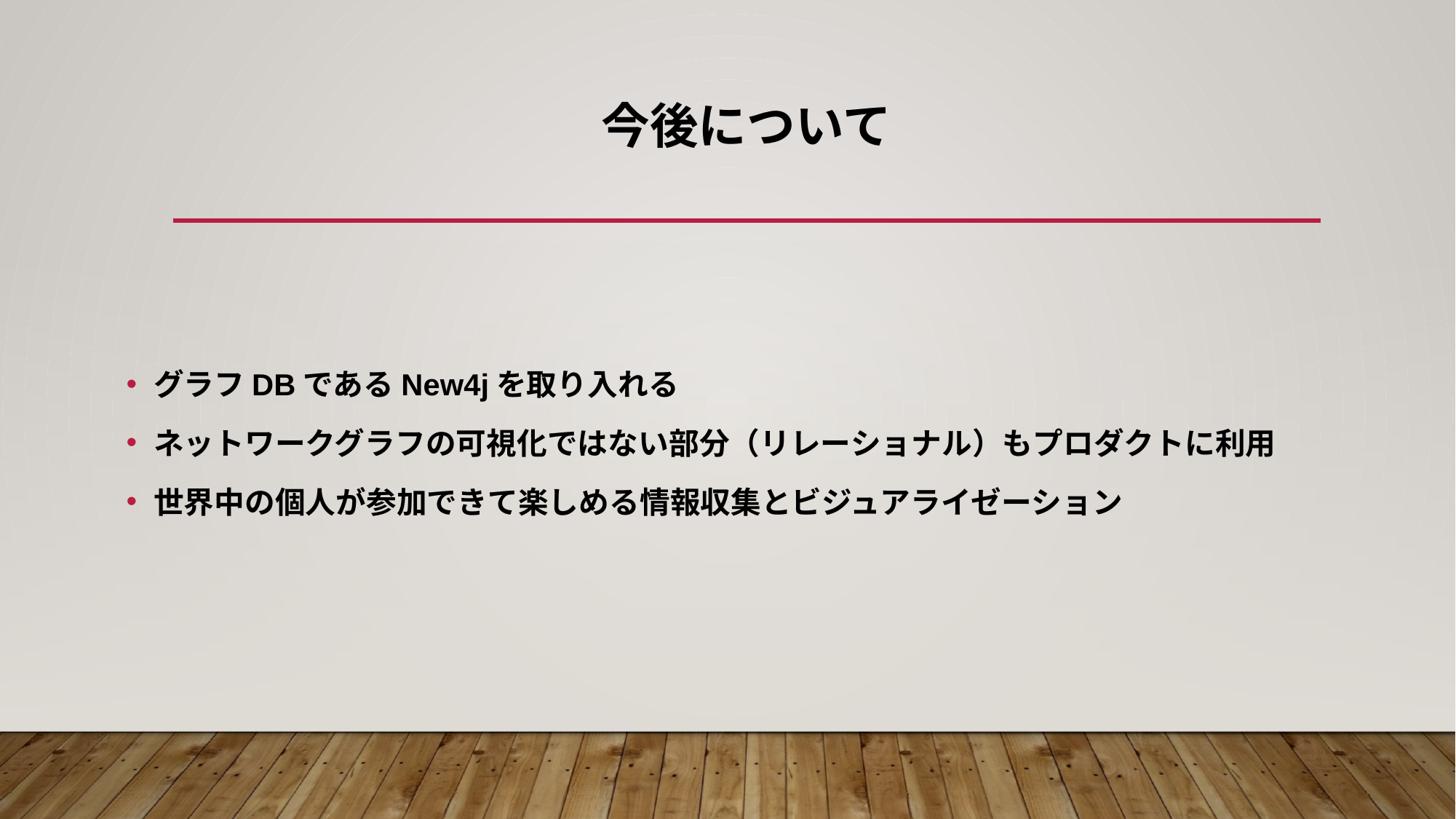

# 今後について
グラフDBであるNew4jを取り入れる
ネットワークグラフの可視化ではない部分（リレーショナル）もプロダクトに利用
世界中の個人が参加できて楽しめる情報収集とビジュアライゼーション